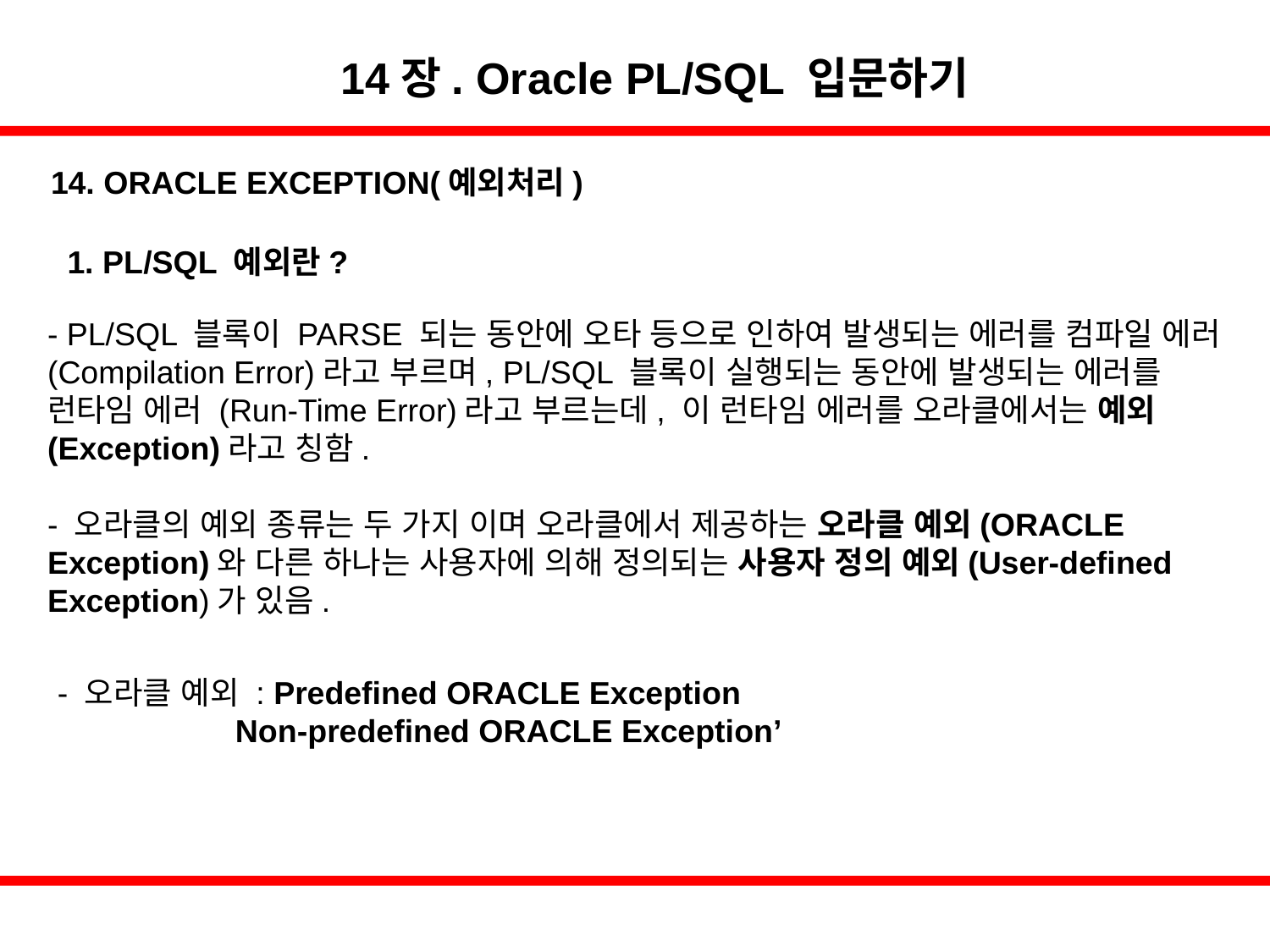

14장. Oracle PL/SQL 입문하기

14. ORACLE EXCEPTION(예외처리)
1. PL/SQL 예외란?
- PL/SQL 블록이 PARSE 되는 동안에 오타 등으로 인하여 발생되는 에러를 컴파일 에러(Compilation Error)라고 부르며, PL/SQL 블록이 실행되는 동안에 발생되는 에러를 런타임 에러 (Run-Time Error)라고 부르는데, 이 런타임 에러를 오라클에서는 예외(Exception)라고 칭함.

- 오라클의 예외 종류는 두 가지 이며 오라클에서 제공하는 오라클 예외(ORACLE Exception)와 다른 하나는 사용자에 의해 정의되는 사용자 정의 예외(User-defined Exception)가 있음.
- 오라클 예외 : Predefined ORACLE Exception
                    Non-predefined ORACLE Exception’